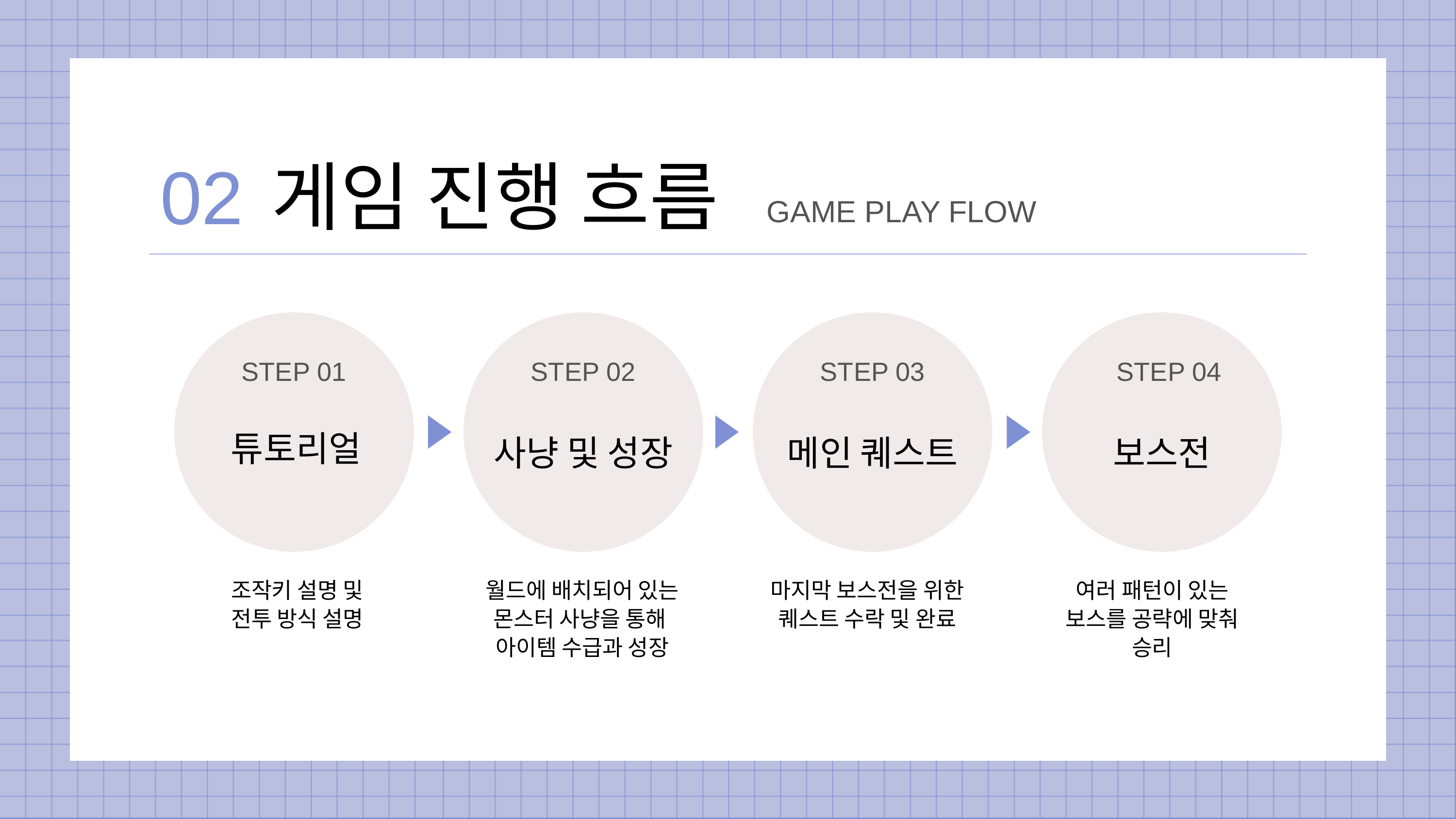

02
게임 진행 흐름
GAME PLAY FLOW

STEP 01
STEP 02
STEP 03
STEP 04

튜토리얼
사냥 및 성장
메인 퀘스트
보스전
조작키 설명 및
전투 방식 설명
월드에 배치되어 있는 몬스터 사냥을 통해
아이템 수급과 성장
마지막 보스전을 위한 퀘스트 수락 및 완료
여러 패턴이 있는
보스를 공략에 맞춰
승리